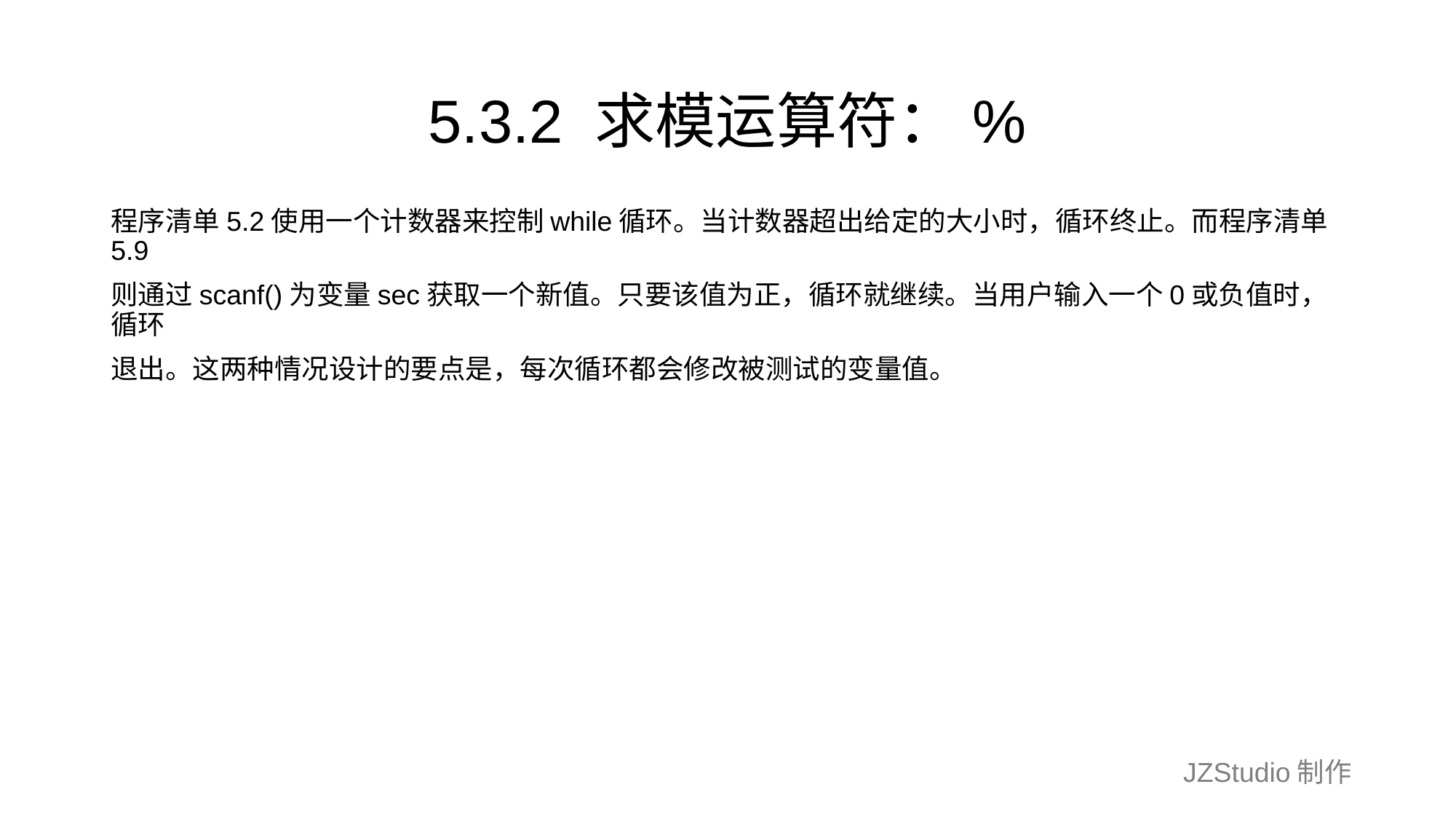

# 5.3.2 求模运算符：%
程序清单5.2使用一个计数器来控制while循环。当计数器超出给定的大小时，循环终止。而程序清单5.9
则通过scanf()为变量sec获取一个新值。只要该值为正，循环就继续。当用户输入一个0或负值时，循环
退出。这两种情况设计的要点是，每次循环都会修改被测试的变量值。